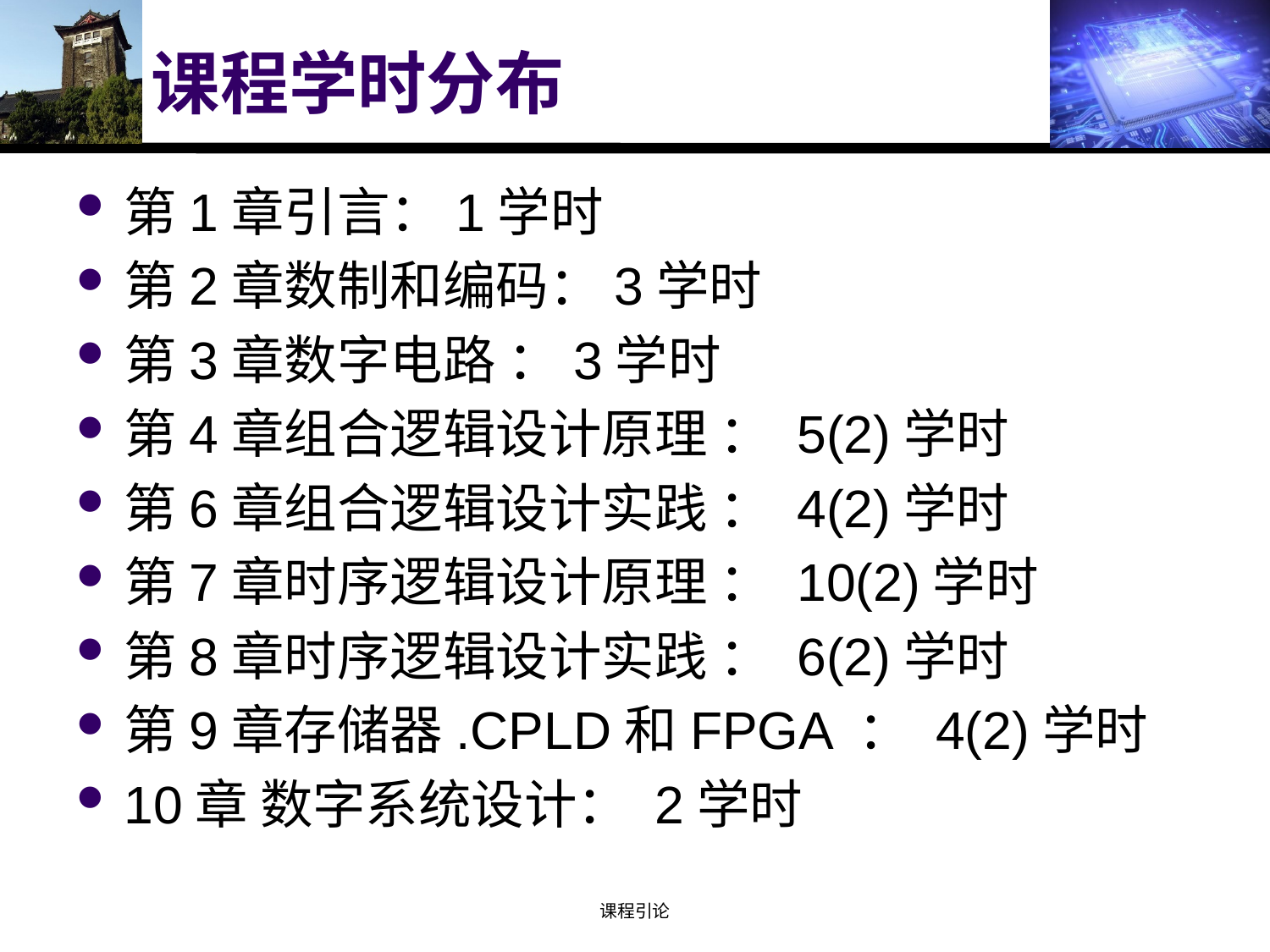

# 课程学时分布
第1章引言：1学时
第2章数制和编码：3学时
第3章数字电路 ：3学时
第4章组合逻辑设计原理 ： 5(2)学时
第6章组合逻辑设计实践 ： 4(2)学时
第7章时序逻辑设计原理 ： 10(2)学时
第8章时序逻辑设计实践 ： 6(2)学时
第9章存储器.CPLD和FPGA ： 4(2)学时
10章 数字系统设计： 2学时

课程引论
17